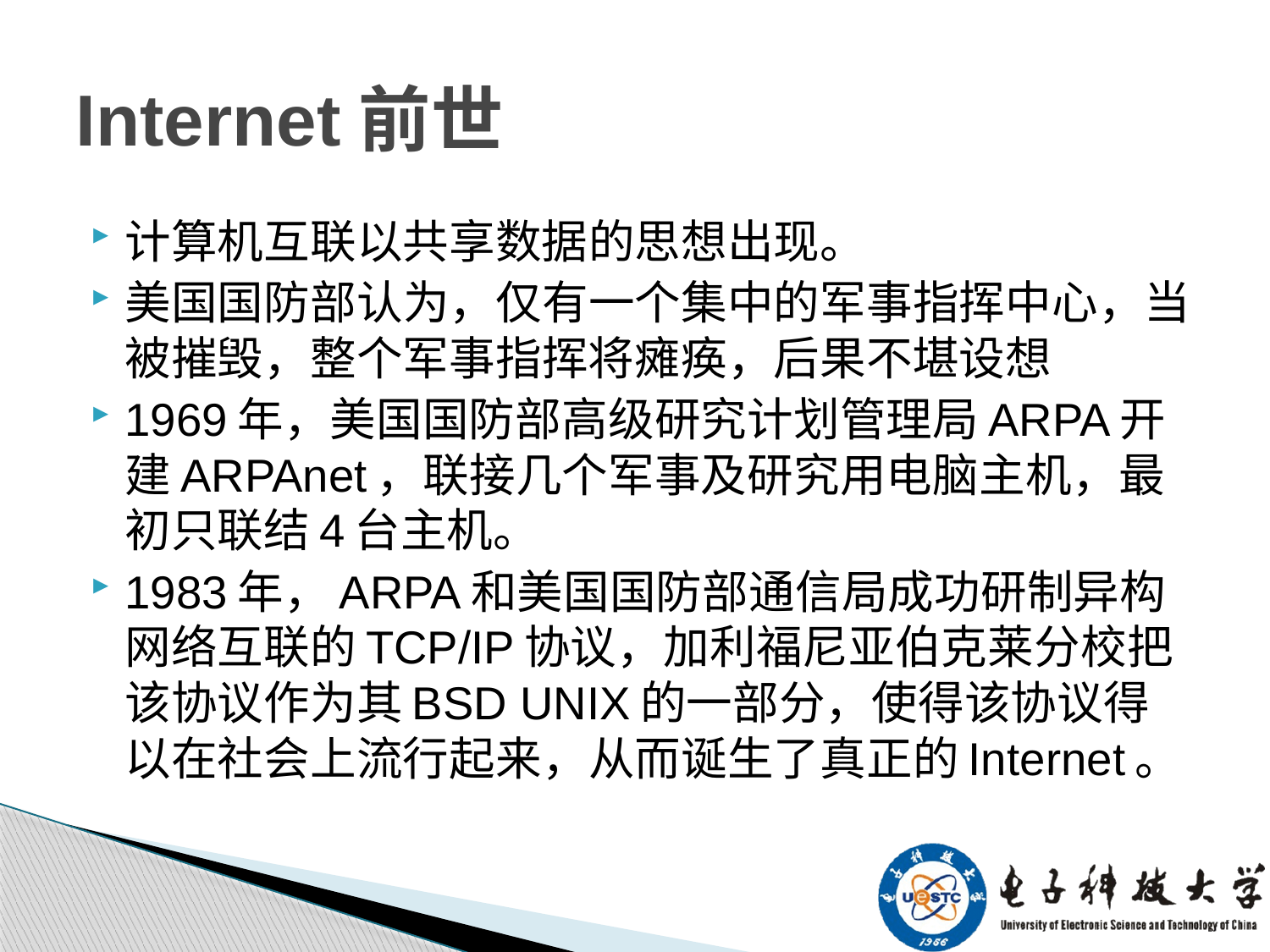

# Internet前世
计算机互联以共享数据的思想出现。
美国国防部认为，仅有一个集中的军事指挥中心，当被摧毁，整个军事指挥将瘫痪，后果不堪设想
1969年，美国国防部高级研究计划管理局ARPA开建ARPAnet，联接几个军事及研究用电脑主机，最初只联结4台主机。
1983年，ARPA和美国国防部通信局成功研制异构网络互联的TCP/IP协议，加利福尼亚伯克莱分校把该协议作为其BSD UNIX的一部分，使得该协议得以在社会上流行起来，从而诞生了真正的Internet。
20